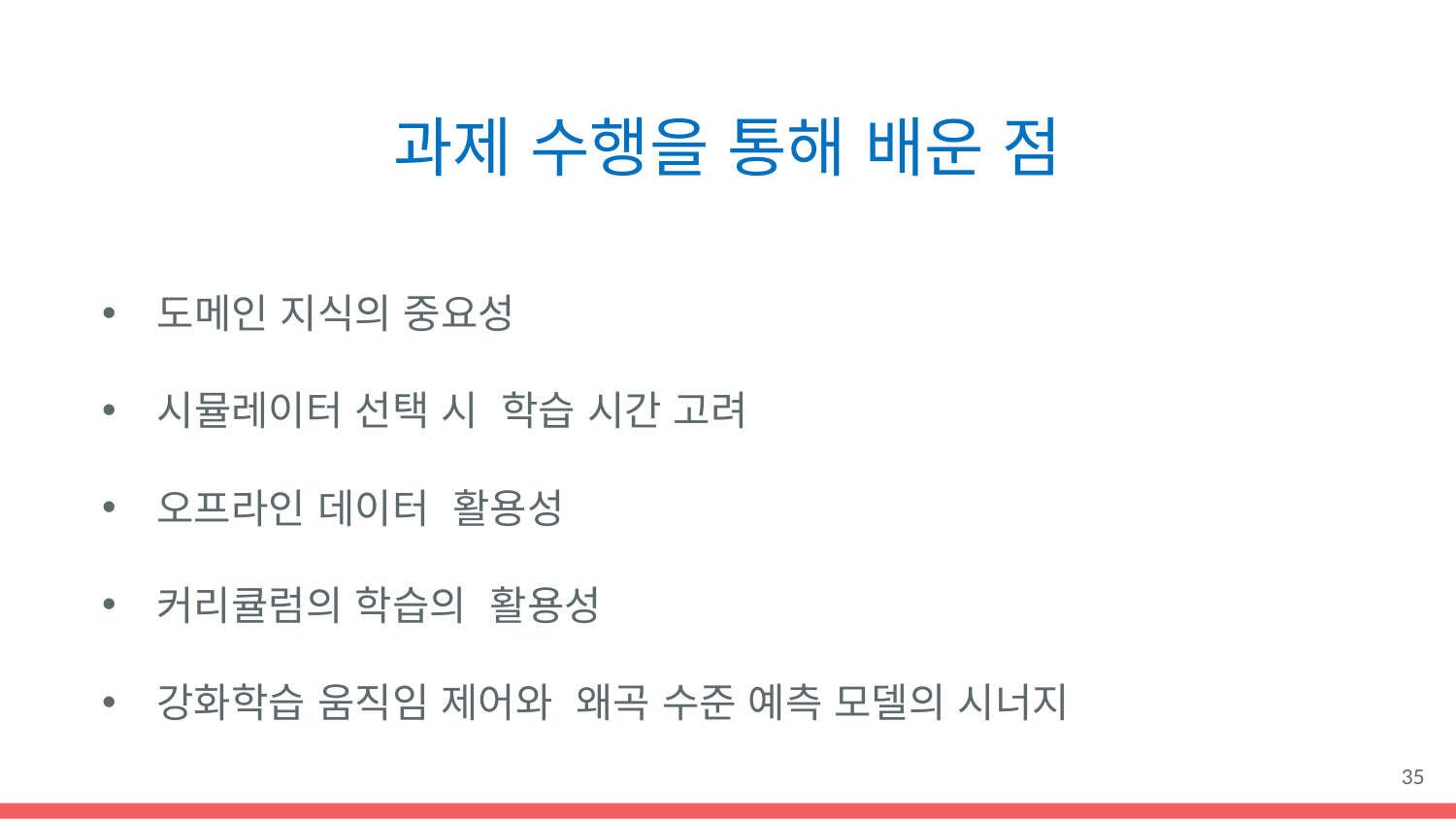

# 과제 수행을 통해 배운 점
도메인 지식의 중요성
시뮬레이터 선택 시  학습 시간 고려
오프라인 데이터  활용성
커리큘럼의 학습의  활용성
강화학습 움직임 제어와  왜곡 수준 예측 모델의 시너지
35